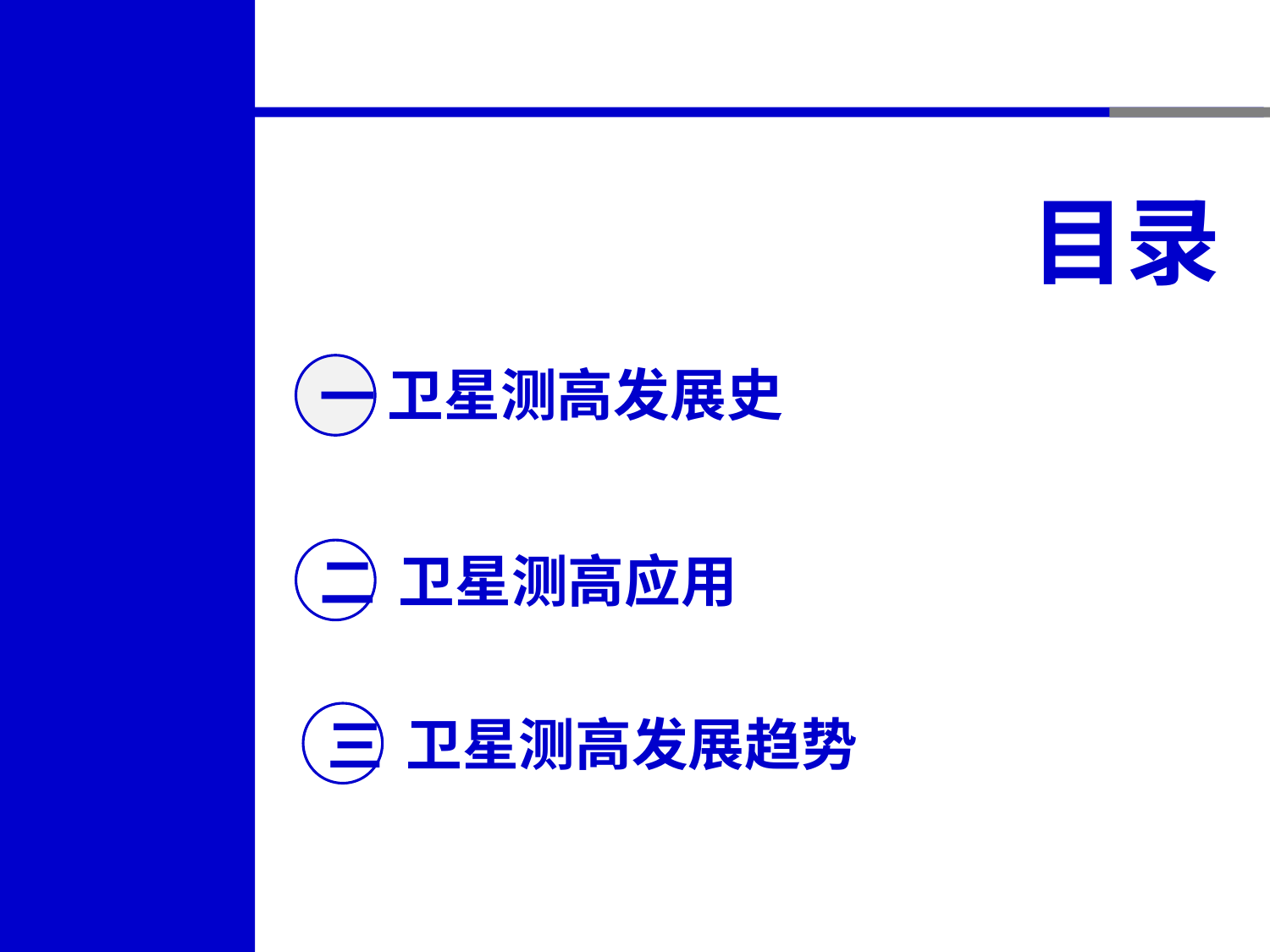

目录
卫星测高发展史
一
卫星测高应用
二
卫星测高发展趋势
三